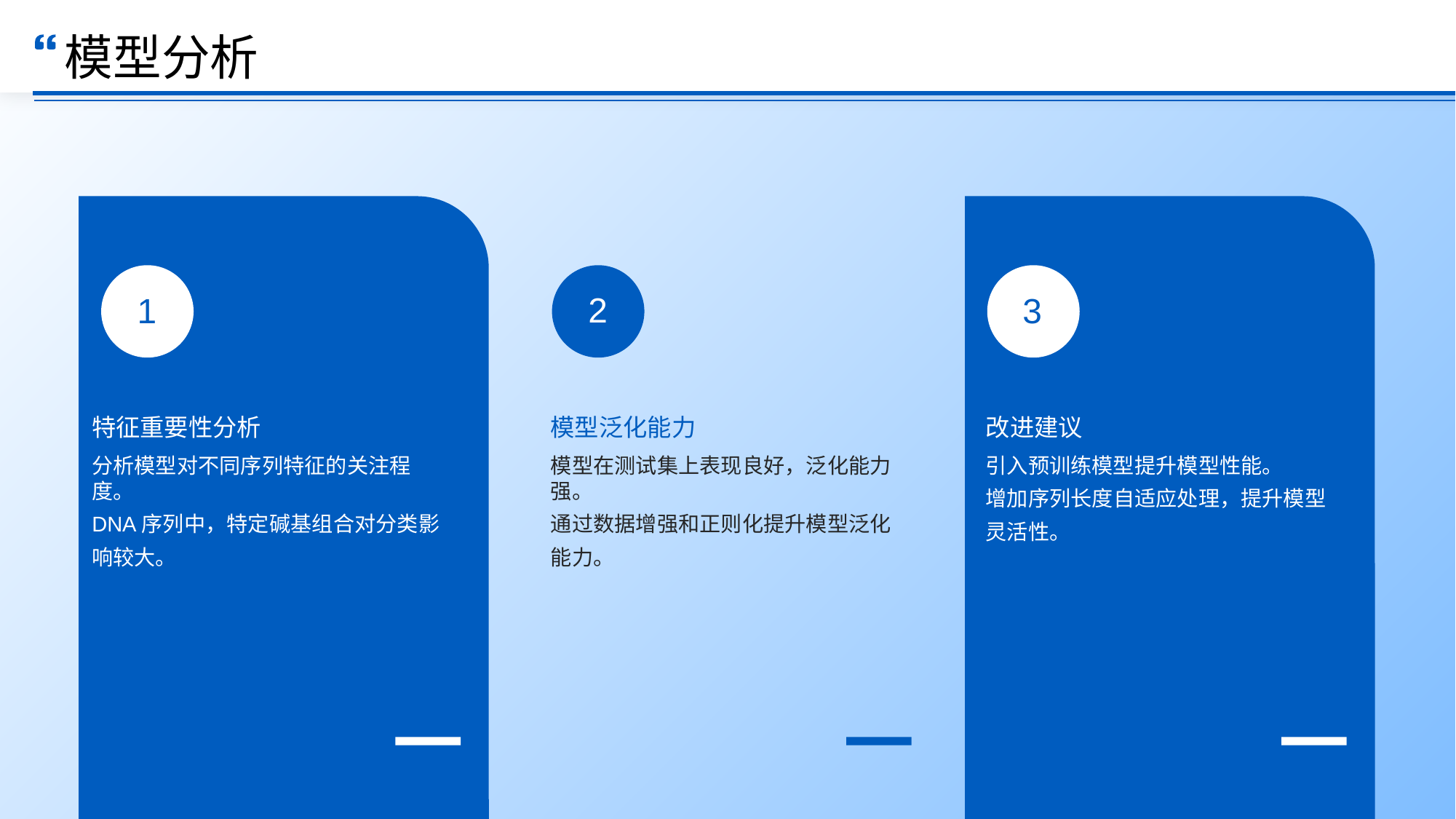

模型分析

2
1
3
特征重要性分析
模型泛化能力
改进建议
分析模型对不同序列特征的关注程度。
DNA序列中，特定碱基组合对分类影响较大。
模型在测试集上表现良好，泛化能力强。
通过数据增强和正则化提升模型泛化能力。
引入预训练模型提升模型性能。
增加序列长度自适应处理，提升模型灵活性。